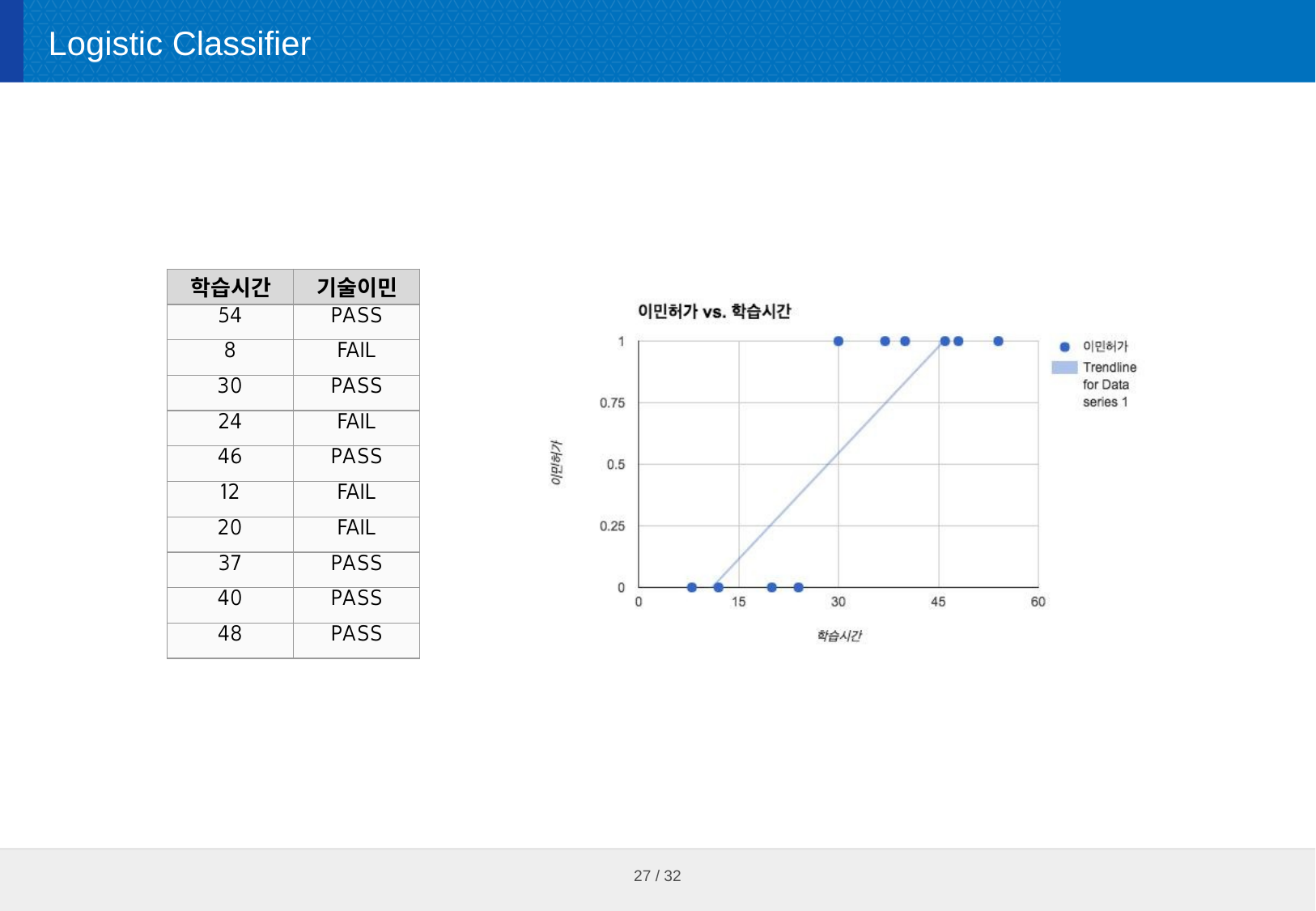

# Logistic Classifier

| 학습시간 | 기술이민 |
| --- | --- |
| 54 | PASS |
| 8 | FAIL |
| 30 | PASS |
| 24 | FAIL |
| 46 | PASS |
| 12 | FAIL |
| 20 | FAIL |
| 37 | PASS |
| 40 | PASS |
| 48 | PASS |